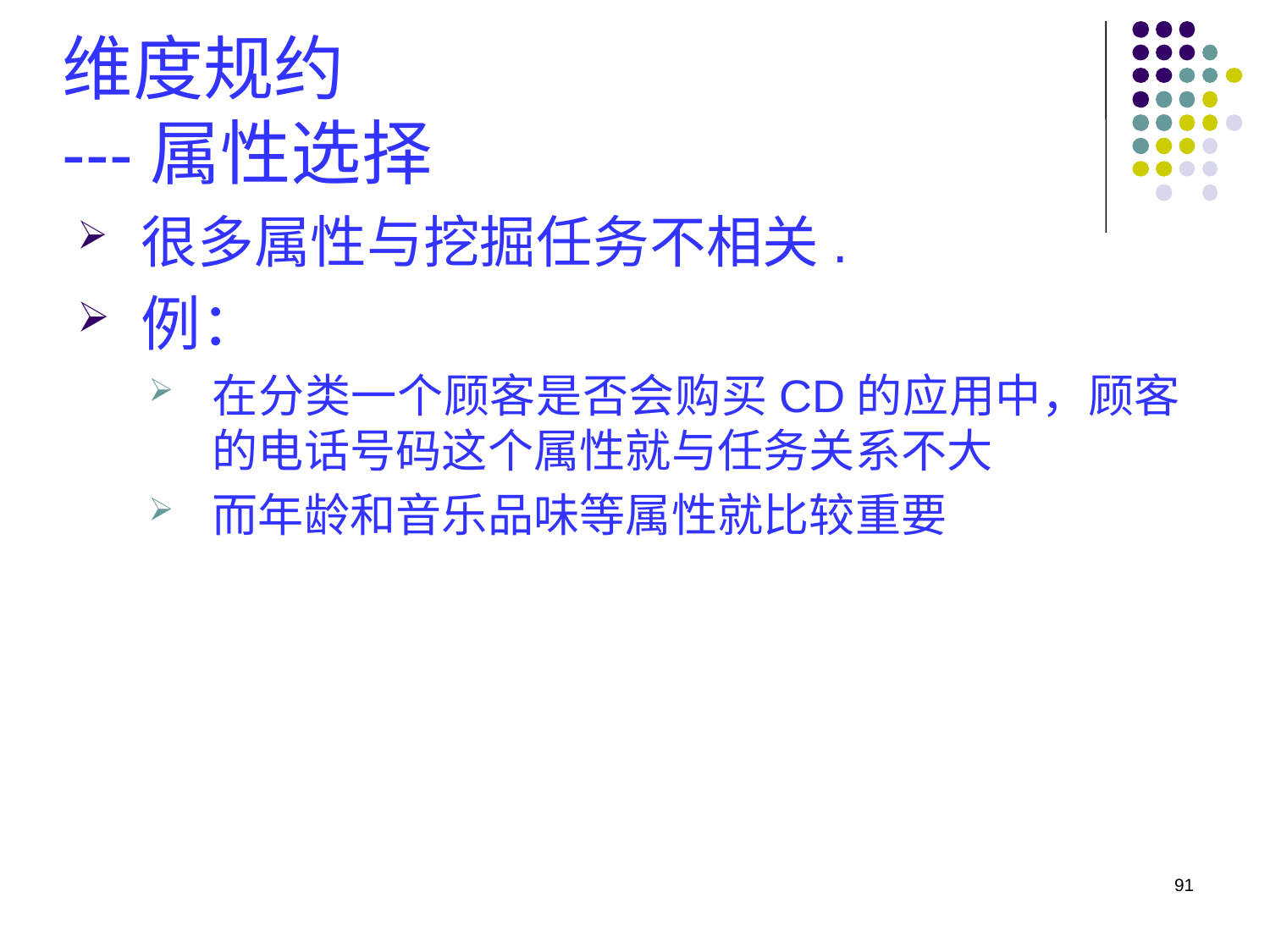

# 维度规约 ---属性选择
很多属性与挖掘任务不相关.
例：
在分类一个顾客是否会购买CD的应用中，顾客的电话号码这个属性就与任务关系不大
而年龄和音乐品味等属性就比较重要
91